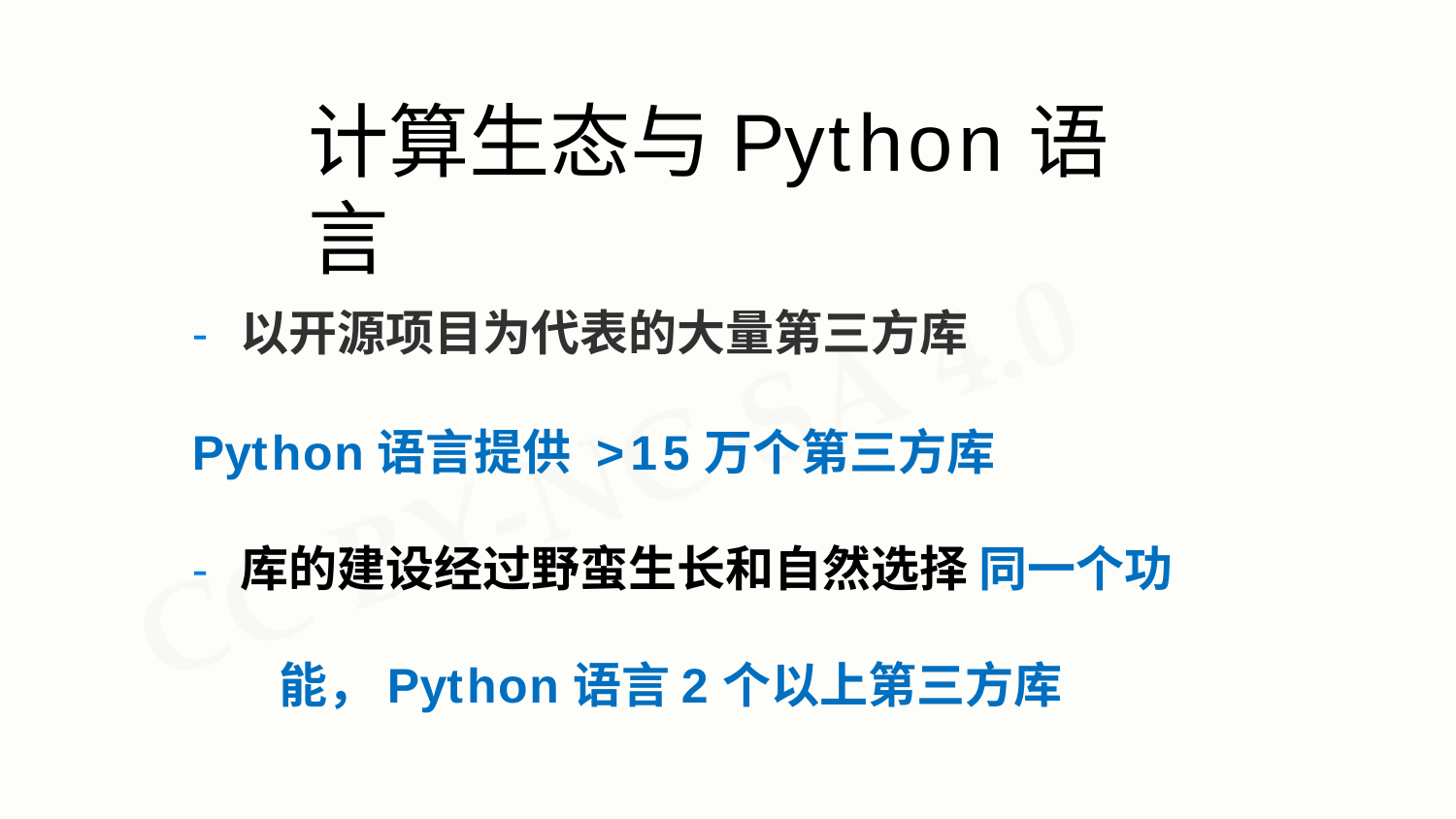

# 计算生态与Python语言

- 以开源项目为代表的大量第三方库

Python语言提供 >15万个第三方库
- 库的建设经过野蛮生长和自然选择 同一个功能，Python语言2个以上第三方库